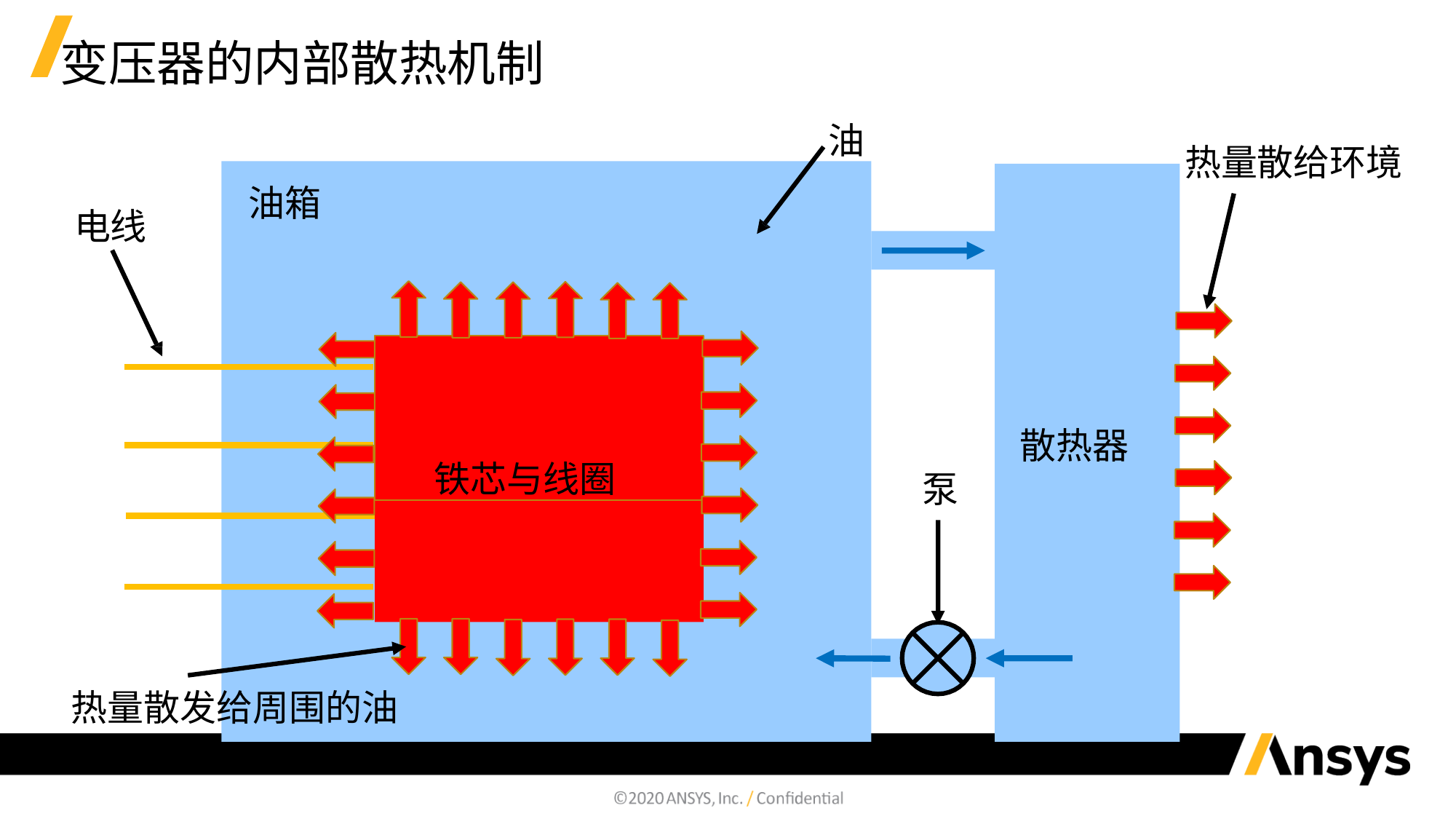

# 变压器的内部散热机制
油
热量散给环境

油箱

电线

铁芯与线圈
散热器
泵
热量散发给周围的油